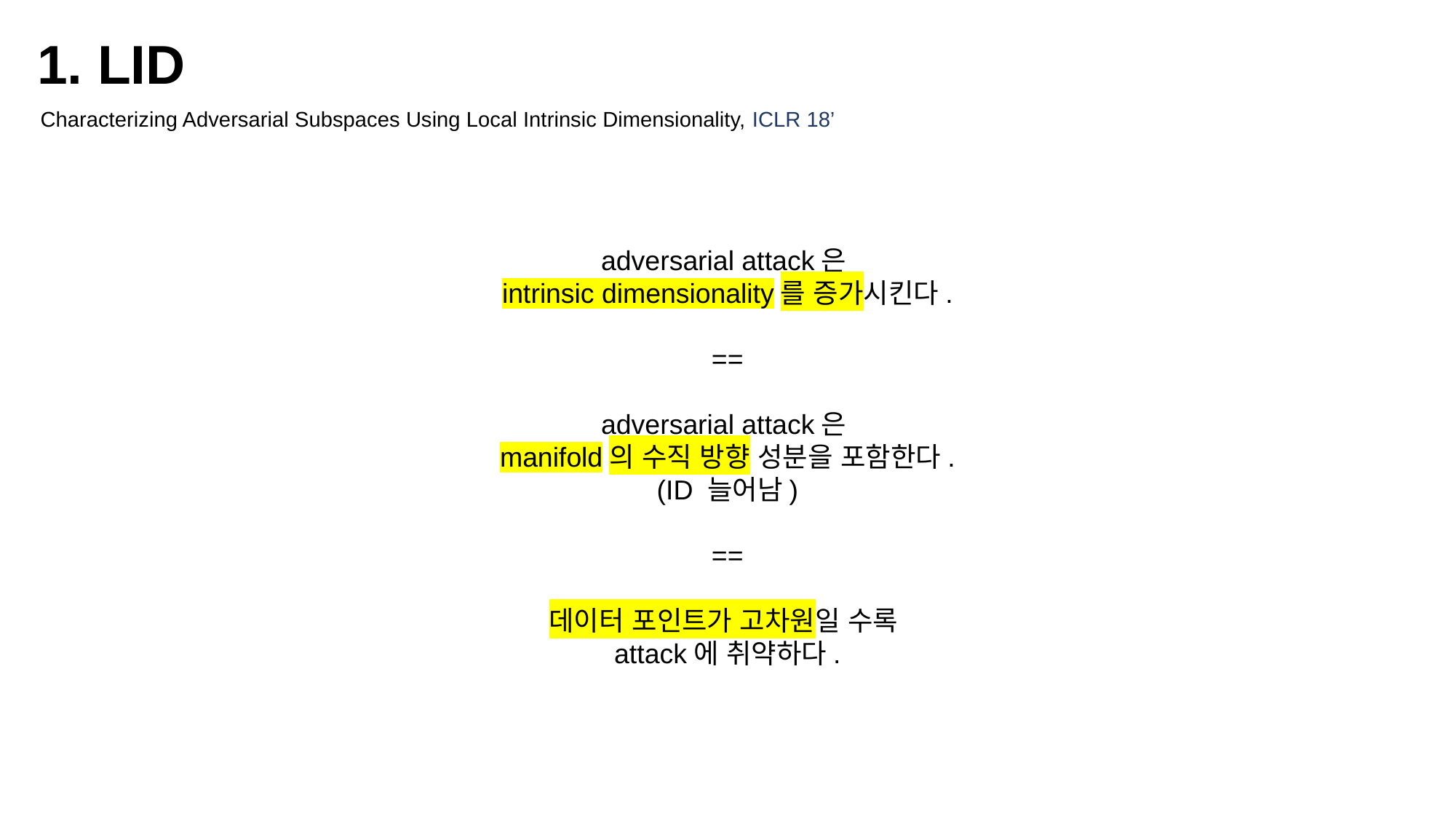

1. LID
Characterizing Adversarial Subspaces Using Local Intrinsic Dimensionality, ICLR 18’
adversarial attack은
intrinsic dimensionality를 증가시킨다.

==

adversarial attack은
manifold의 수직 방향 성분을 포함한다.
(ID 늘어남)

==

데이터 포인트가 고차원일 수록
attack에 취약하다.